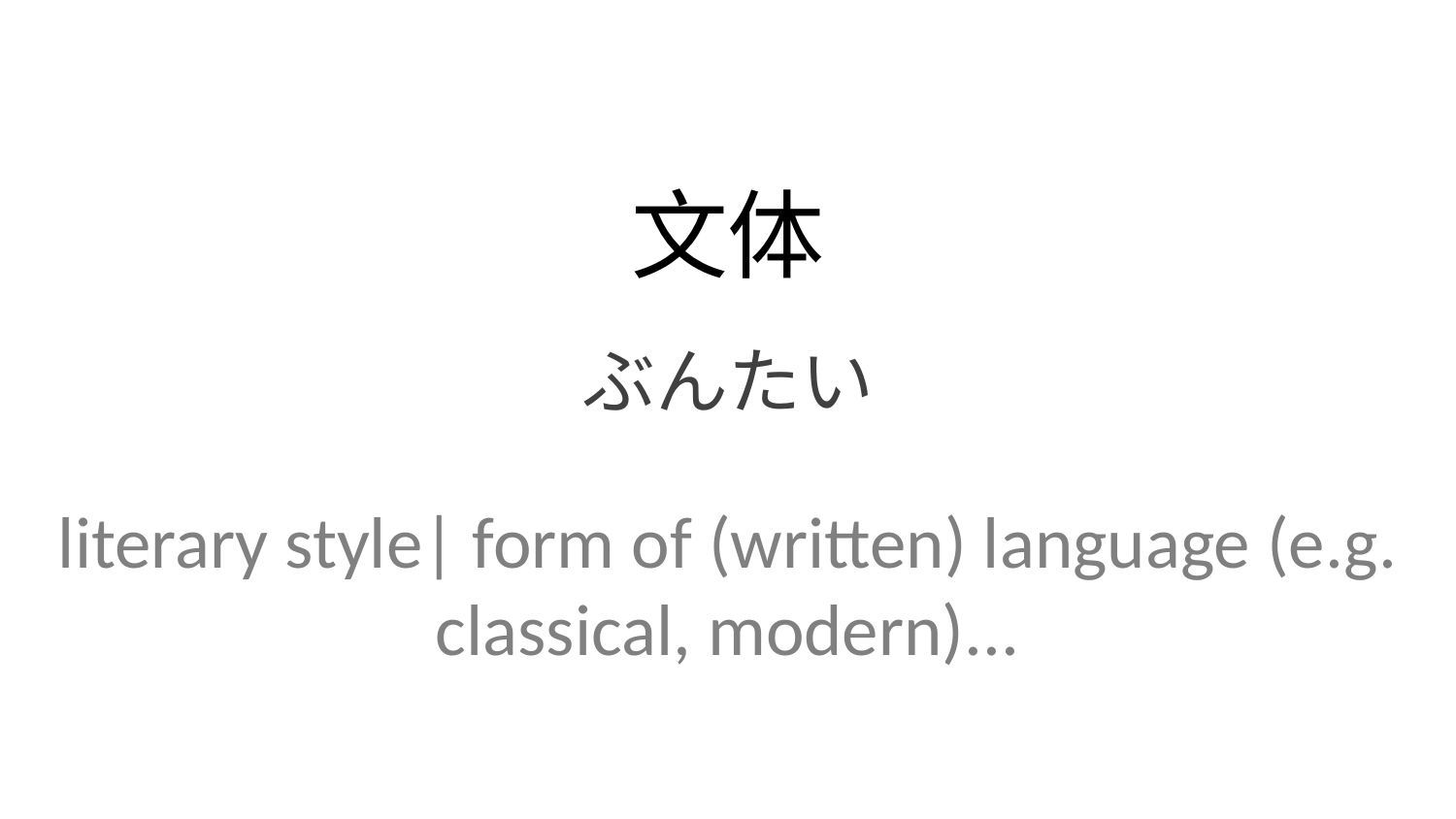

文体

ぶんたい
literary style| form of (written) language (e.g. classical, modern)...